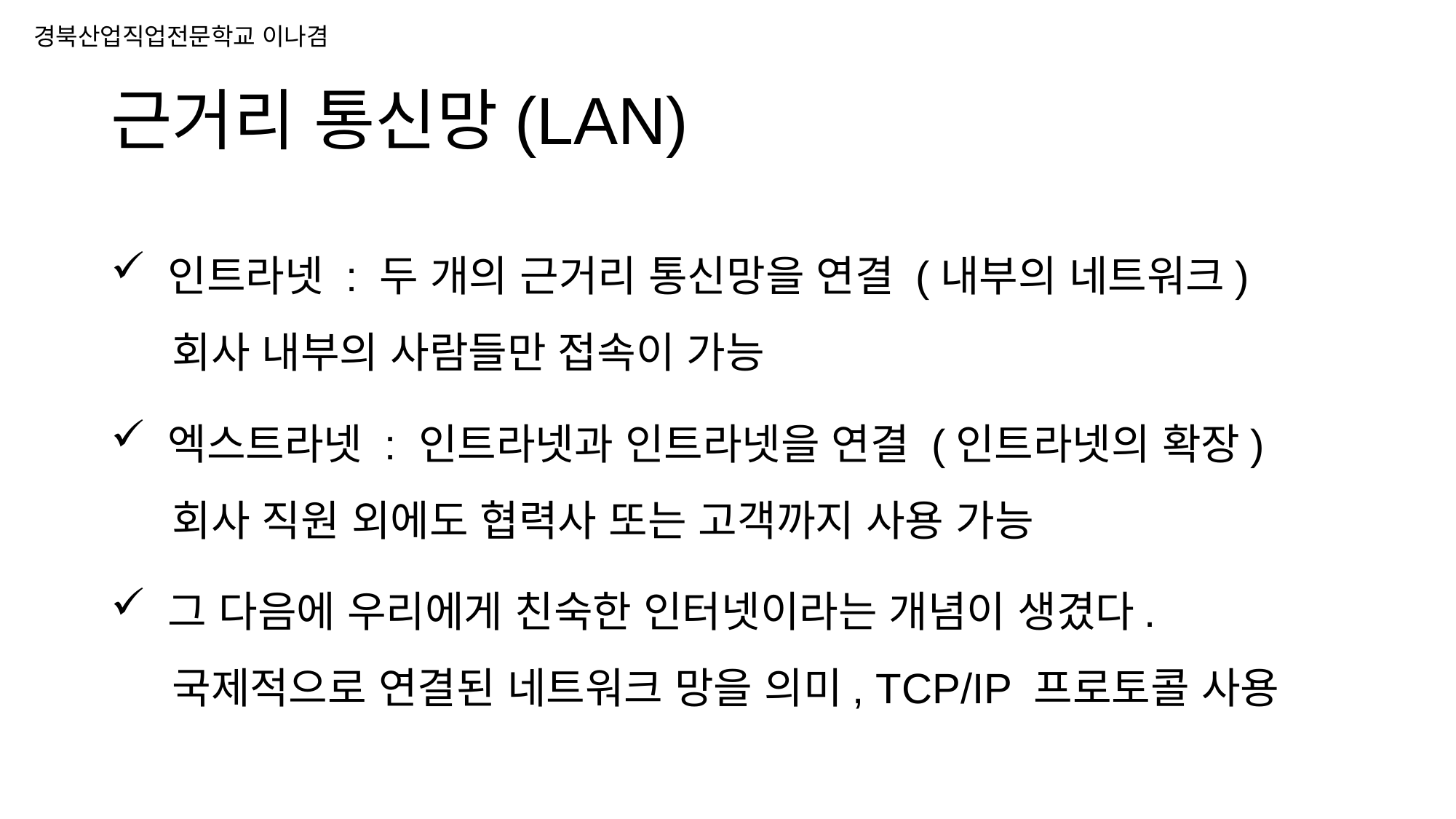

# 근거리 통신망(LAN)
 인트라넷 : 두 개의 근거리 통신망을 연결 (내부의 네트워크)
  회사 내부의 사람들만 접속이 가능
 엑스트라넷 : 인트라넷과 인트라넷을 연결 (인트라넷의 확장)
  회사 직원 외에도 협력사 또는 고객까지 사용 가능
 그 다음에 우리에게 친숙한 인터넷이라는 개념이 생겼다.
  국제적으로 연결된 네트워크 망을 의미, TCP/IP 프로토콜 사용